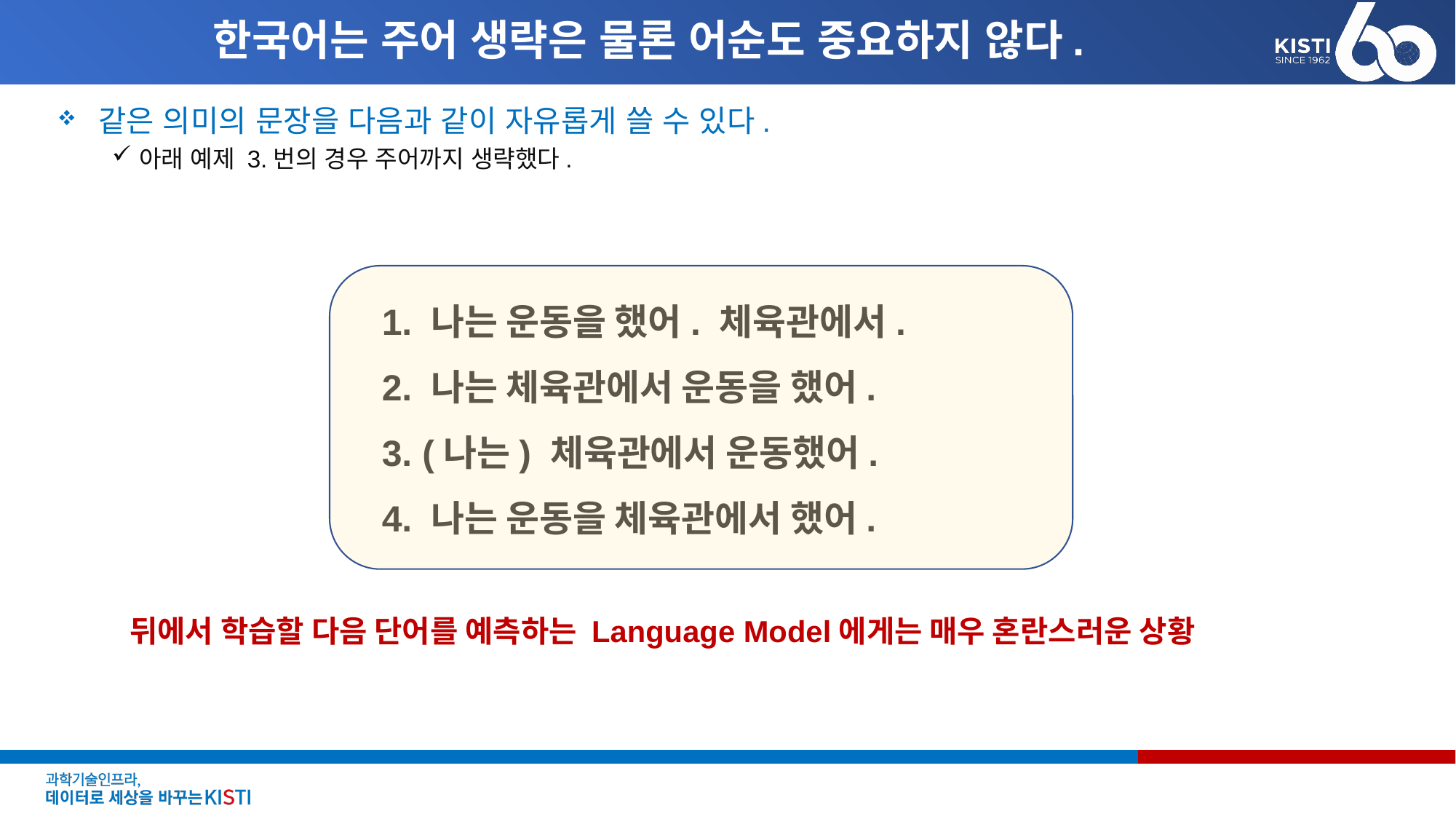

# 한국어는 주어 생략은 물론 어순도 중요하지 않다.
같은 의미의 문장을 다음과 같이 자유롭게 쓸 수 있다.
아래 예제 3.번의 경우 주어까지 생략했다.

1. 나는 운동을 했어. 체육관에서.
2. 나는 체육관에서 운동을 했어.
3. (나는) 체육관에서 운동했어.
4. 나는 운동을 체육관에서 했어.
뒤에서 학습할 다음 단어를 예측하는 Language Model에게는 매우 혼란스러운 상황